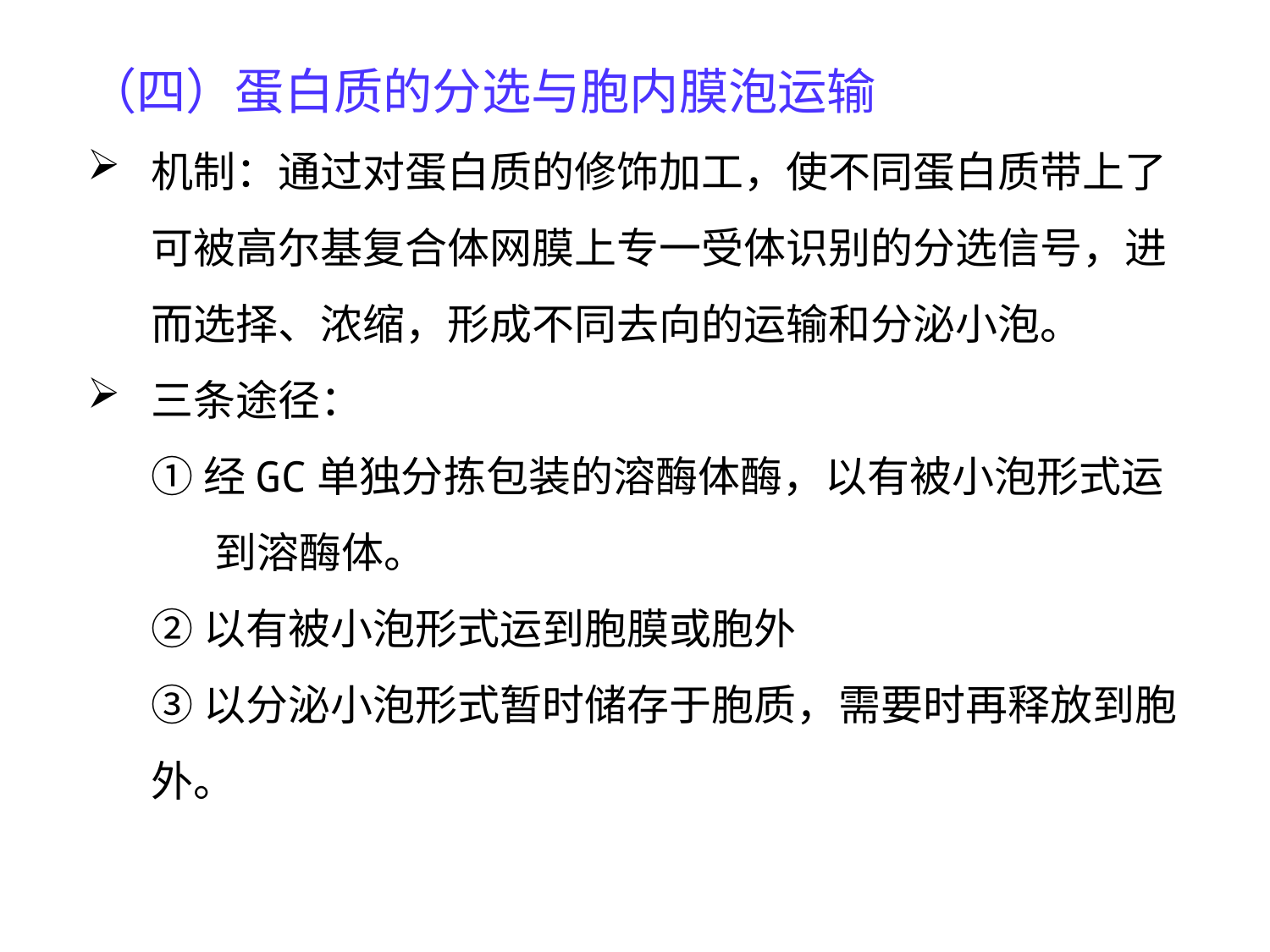

（四）蛋白质的分选与胞内膜泡运输
机制：通过对蛋白质的修饰加工，使不同蛋白质带上了可被高尔基复合体网膜上专一受体识别的分选信号，进而选择、浓缩，形成不同去向的运输和分泌小泡。
三条途径：
①经GC单独分拣包装的溶酶体酶，以有被小泡形式运到溶酶体。
②以有被小泡形式运到胞膜或胞外
③以分泌小泡形式暂时储存于胞质，需要时再释放到胞外。